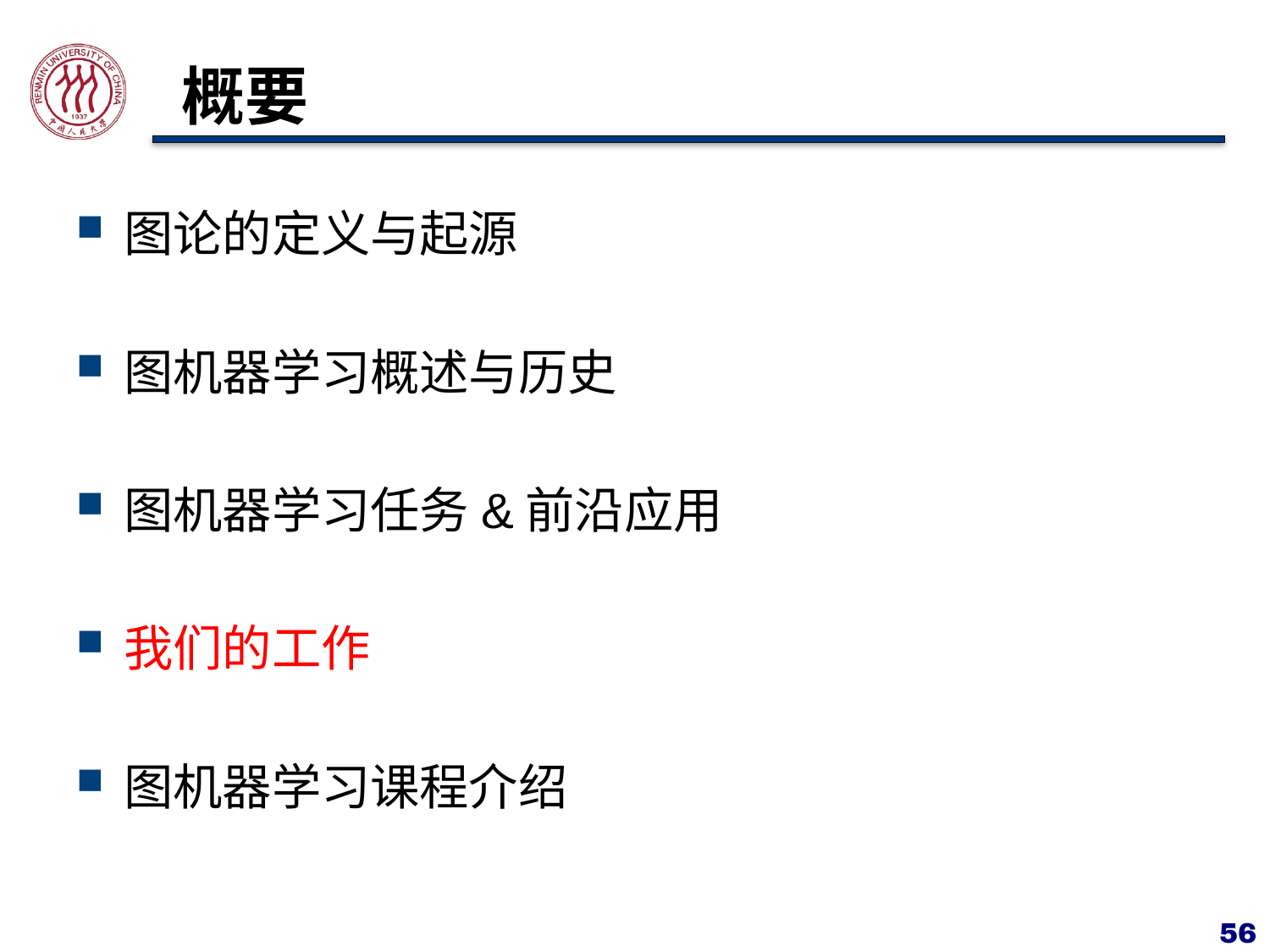

# 概要
图论的定义与起源

图机器学习概述与历史

图机器学习任务&前沿应用

我们的工作

图机器学习课程介绍